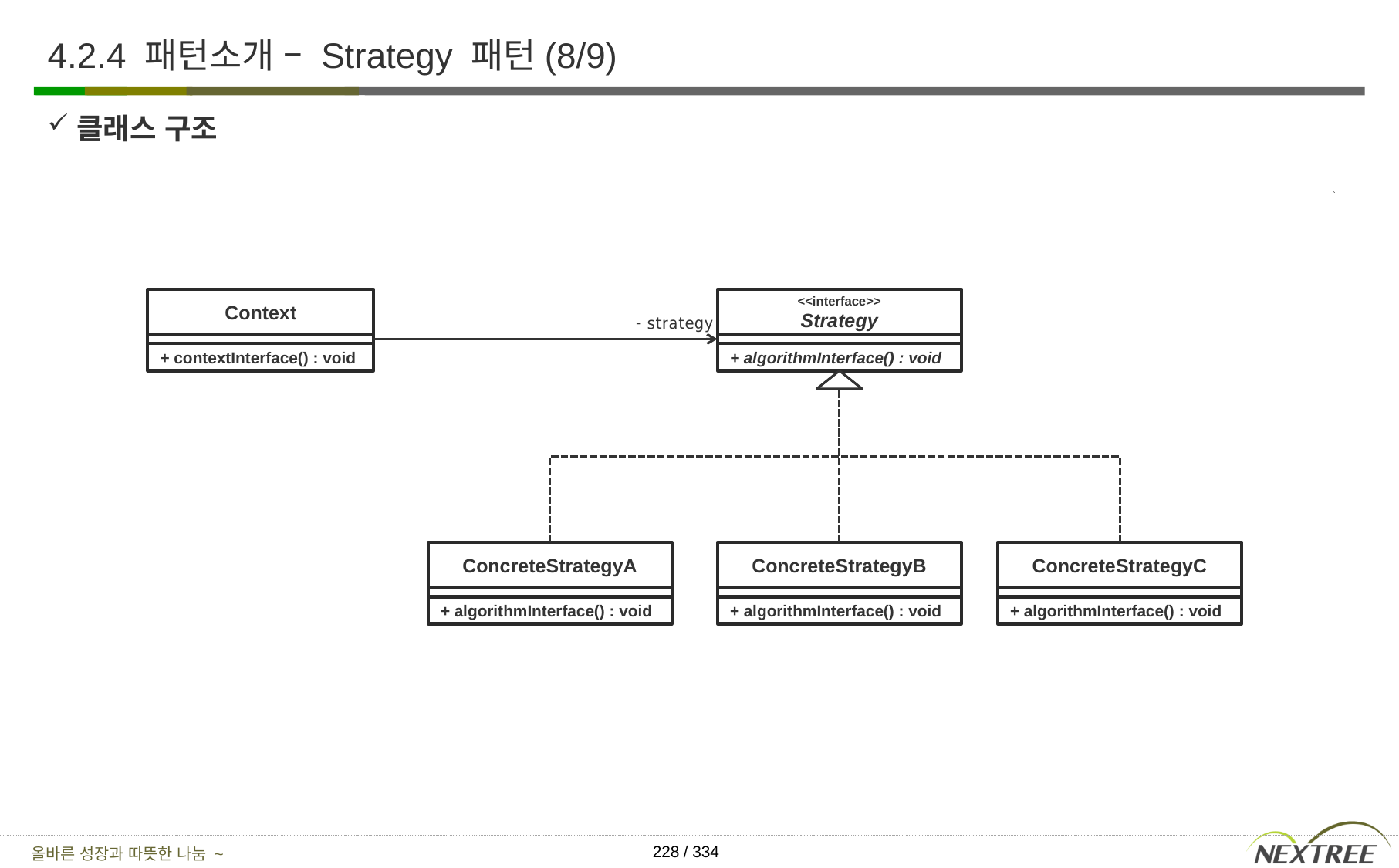

# 4.2.4 패턴소개 – Strategy 패턴(8/9)
클래스 구조
Context
<<interface>>
Strategy
- strategy

+ contextInterface() : void

+ algorithmInterface() : void

ConcreteStrategyC
ConcreteStrategyA
ConcreteStrategyB

+ algorithmInterface() : void
+ algorithmInterface() : void
+ algorithmInterface() : void